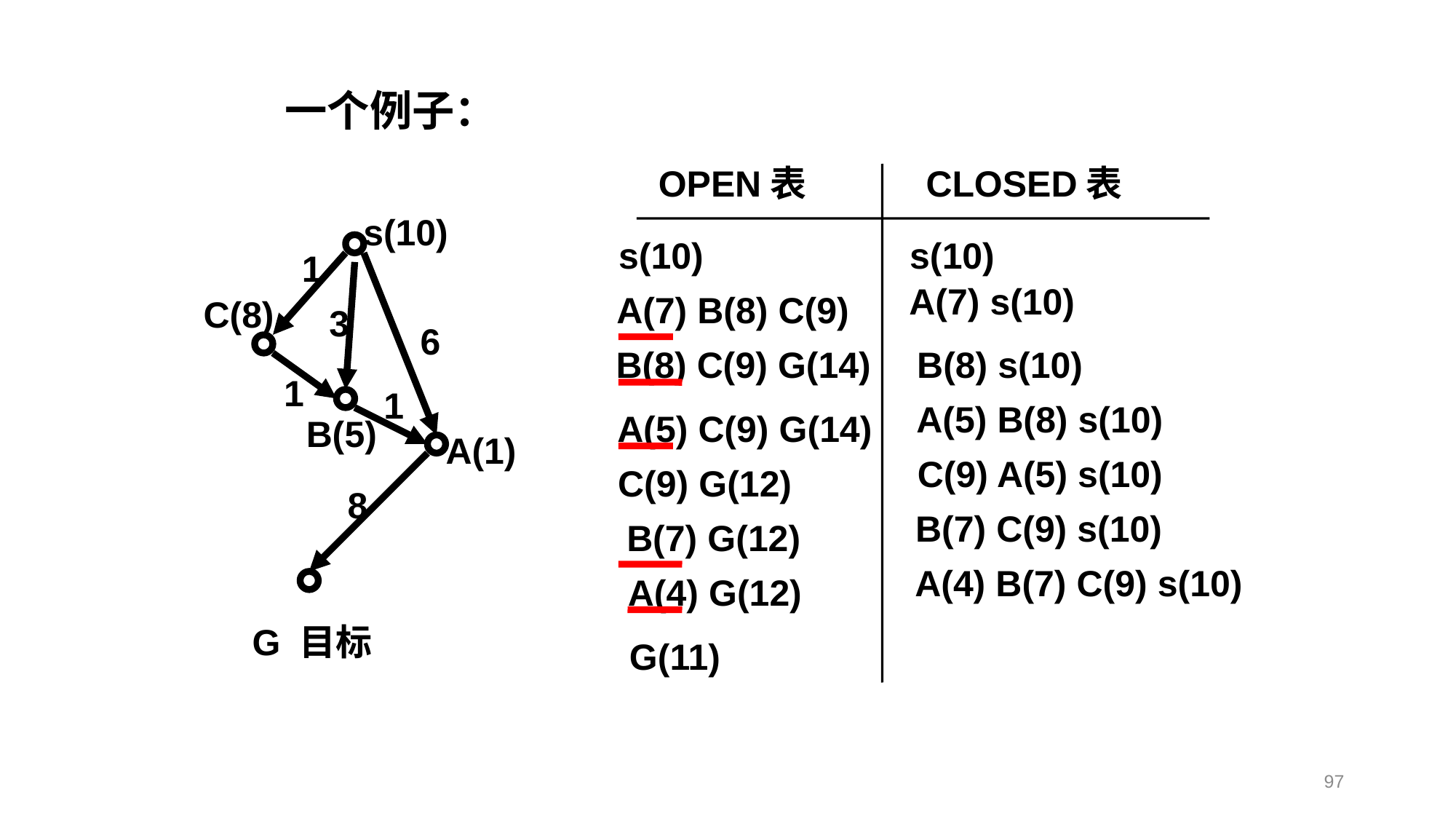

一个例子：
OPEN表
CLOSED表

s(10)
s(10)
s(10)

1

A(7) s(10)
A(7) B(8) C(9)
C(8)
3
6

B(8) C(9) G(14)
B(8) s(10)

1
1

A(5) B(8) s(10)
A(5) C(9) G(14)
B(5)

A(1)

C(9) A(5) s(10)

C(9) G(12)
8
B(7) C(9) s(10)
B(7) G(12)
A(4) B(7) C(9) s(10)
A(4) G(12)

G 目标
G(11)
97